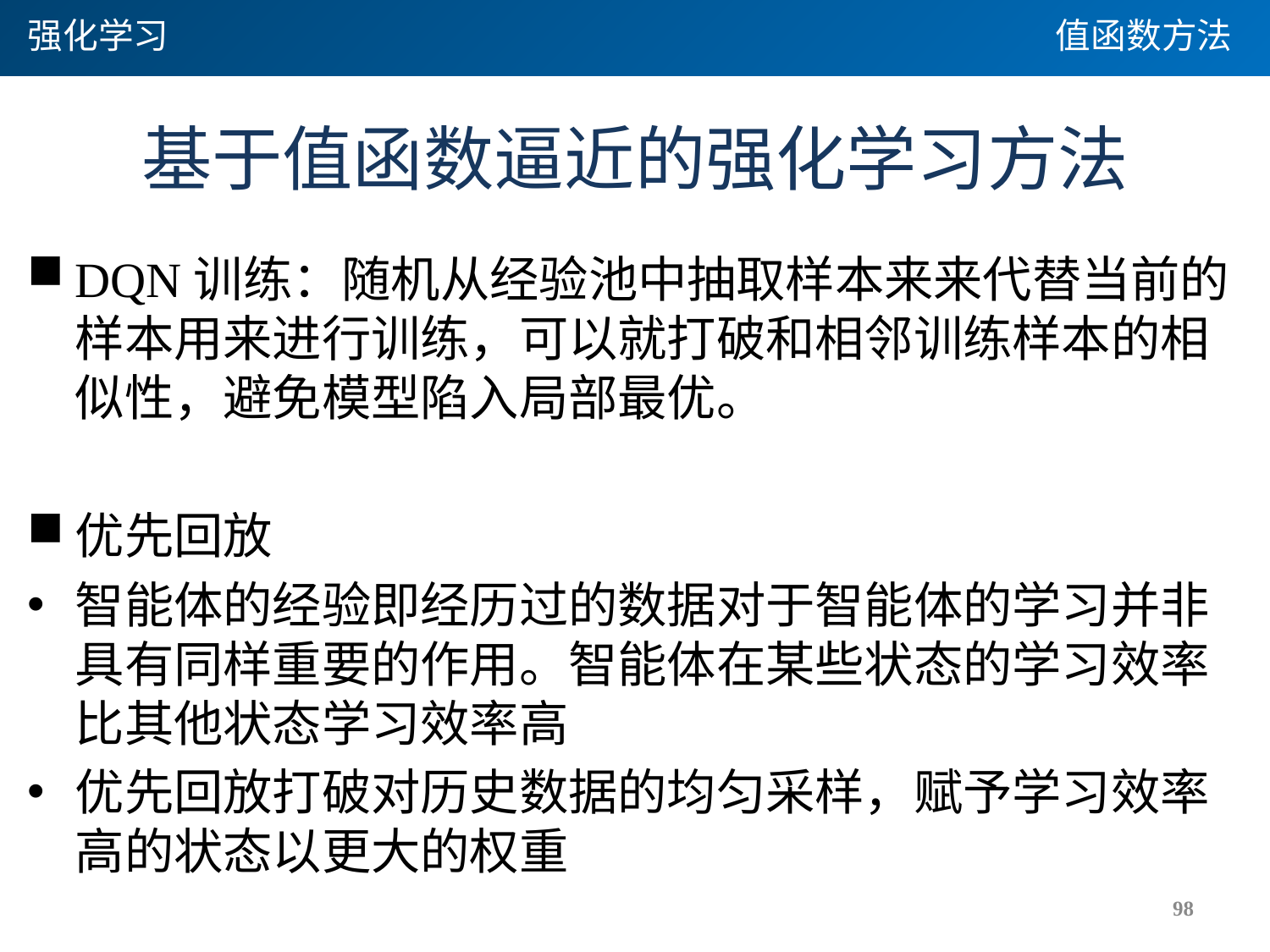

强化学习
值函数方法
# 基于值函数逼近的强化学习方法
DQN训练：随机从经验池中抽取样本来来代替当前的样本用来进行训练，可以就打破和相邻训练样本的相似性，避免模型陷入局部最优。

优先回放
智能体的经验即经历过的数据对于智能体的学习并非具有同样重要的作用。智能体在某些状态的学习效率比其他状态学习效率高
优先回放打破对历史数据的均匀采样，赋予学习效率高的状态以更大的权重
98